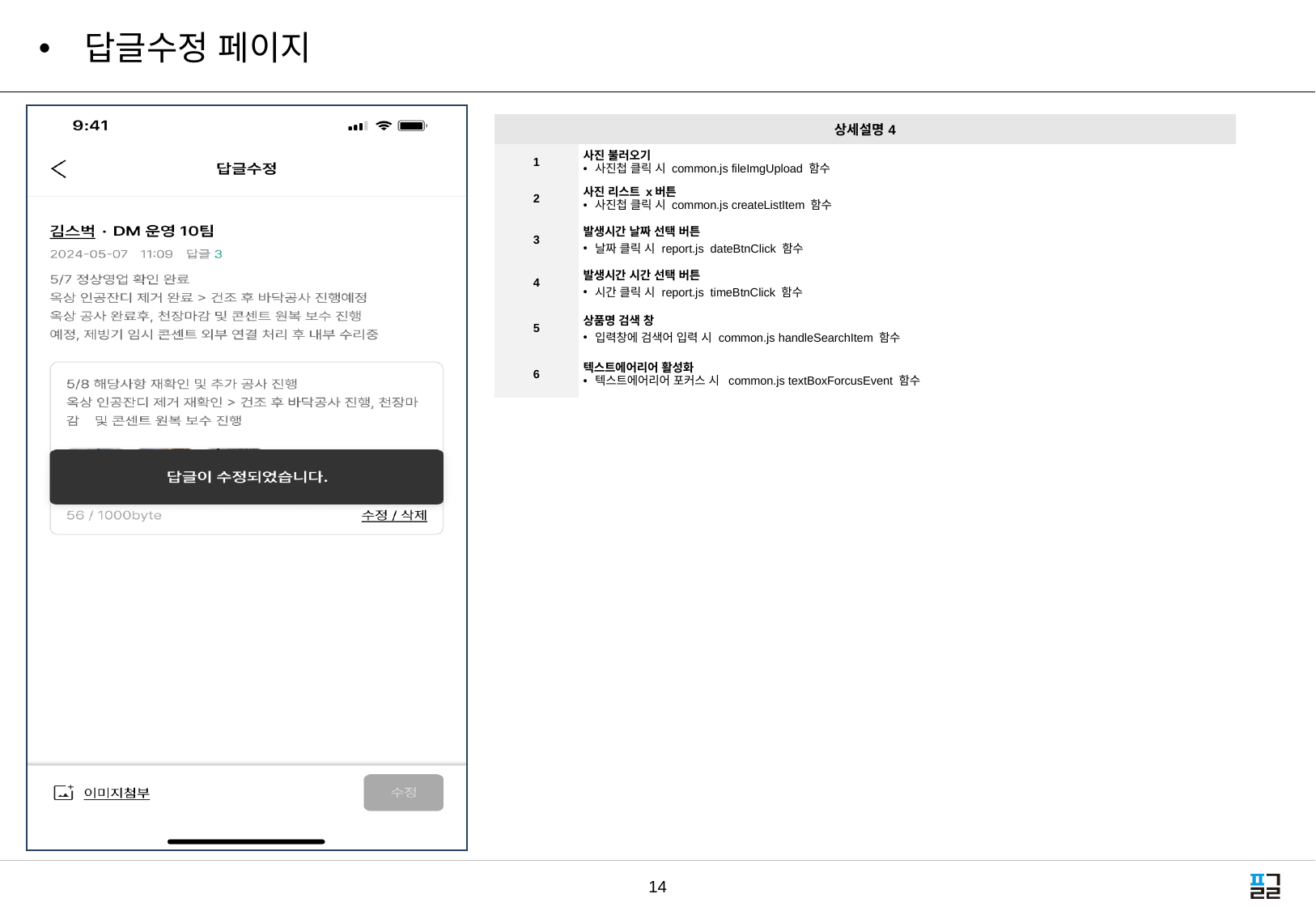

답글수정 페이지

| 상세설명4 |  |
| --- | --- |
| 1 | 사진 불러오기 사진첩 클릭 시 common.js fileImgUpload 함수​ |
| 2 | 사진 리스트 x버튼  사진첩 클릭 시 common.js createListItem 함수 |
| 3 | 발생시간 날짜 선택 버튼​ 날짜 클릭 시 report.js  dateBtnClick 함수 |
| 4 | 발생시간 시간 선택 버튼​ 시간 클릭 시 report.js  timeBtnClick 함수​ |
| 5 | 상품명 검색 창​ 입력창에 검색어 입력 시 common.js handleSearchItem 함수 |
| 6 | 텍스트에어리어 활성화​ 텍스트에어리어 포커스 시  common.js textBoxForcusEvent 함수​ |
2
1
4
3